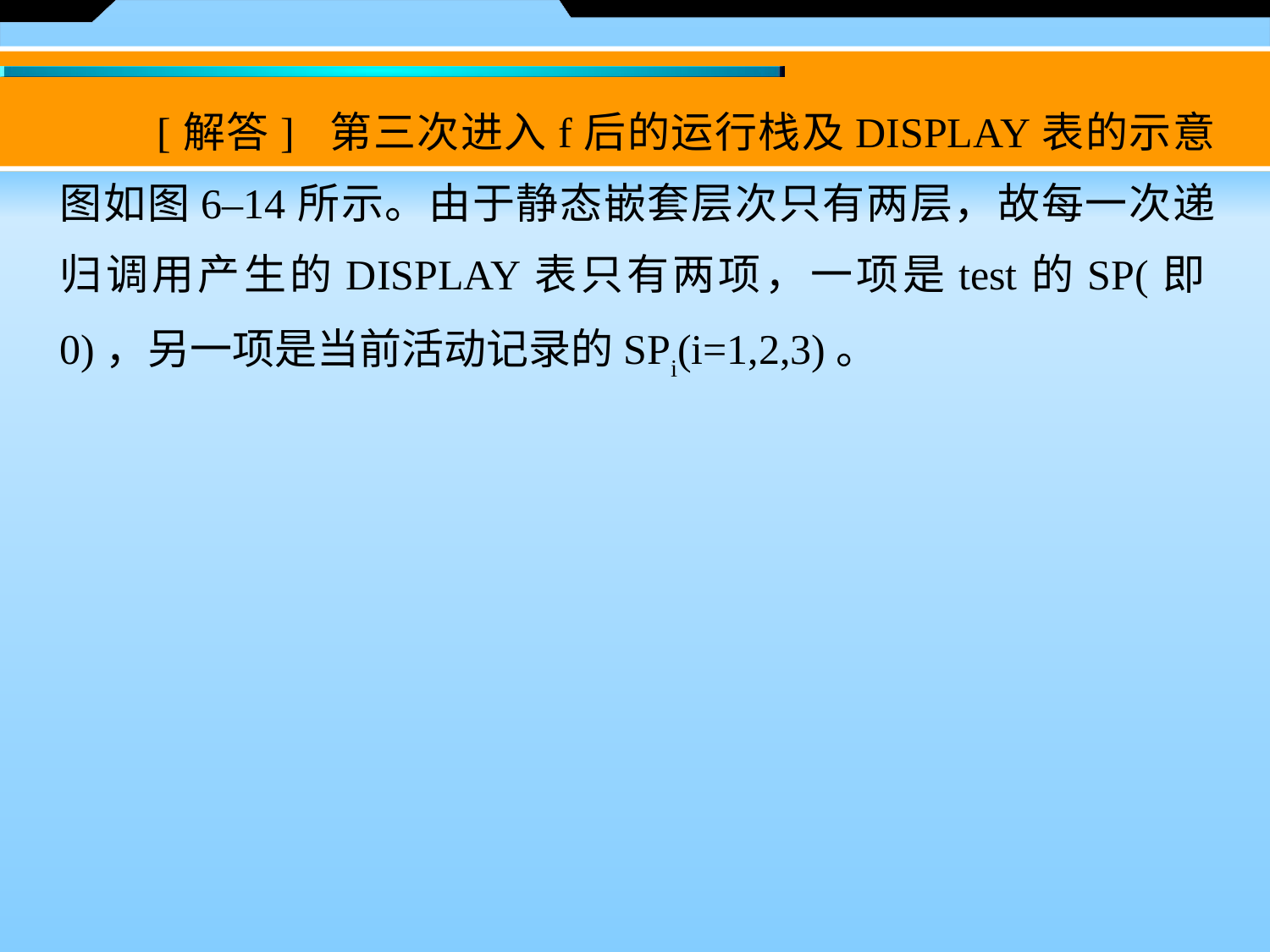

[解答]  第三次进入f后的运行栈及DISPLAY表的示意图如图6–14所示。由于静态嵌套层次只有两层，故每一次递归调用产生的DISPLAY表只有两项，一项是test的SP(即0)，另一项是当前活动记录的SPi(i=1,2,3)。